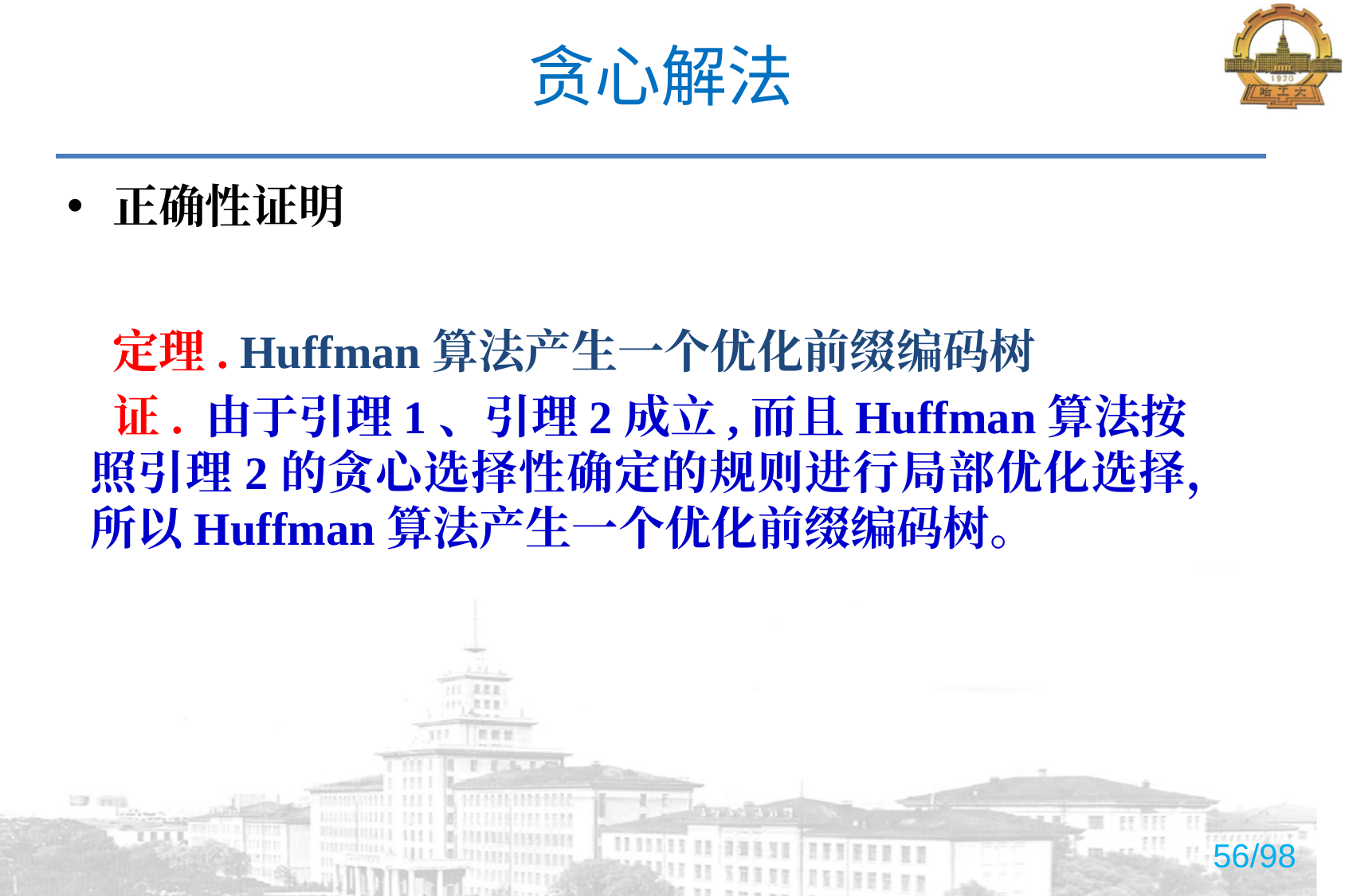

# 贪心解法
正确性证明
 定理. Huffman算法产生一个优化前缀编码树
 证. 由于引理1、引理2成立,而且Huffman算法按照引理2的贪心选择性确定的规则进行局部优化选择，所以Huffman算法产生一个优化前缀编码树。